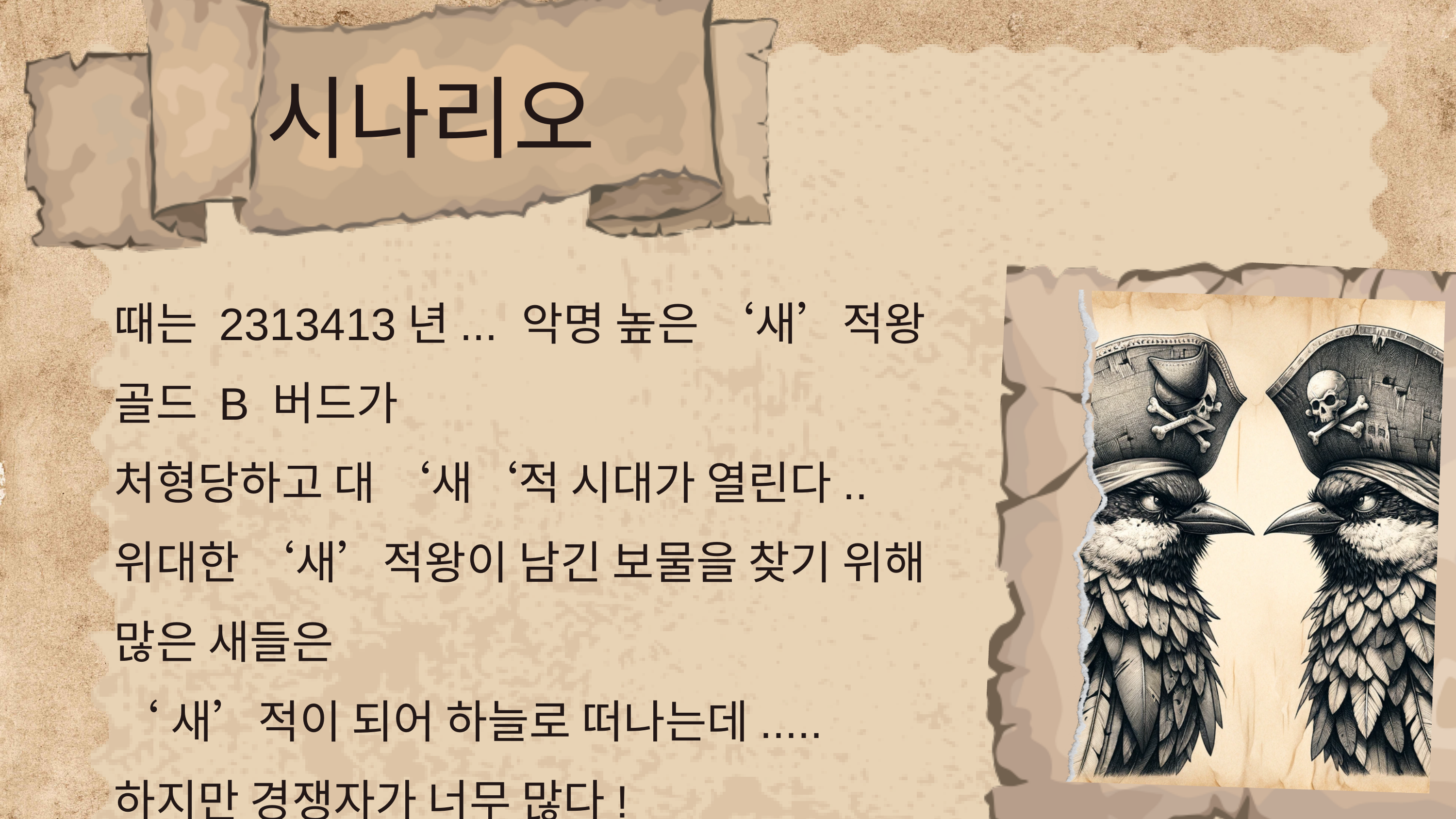

시나리오

때는 2313413년... 악명 높은 ‘새’적왕 골드 B 버드가
처형당하고 대 ‘새‘적 시대가 열린다..
위대한 ‘새’적왕이 남긴 보물을 찾기 위해 많은 새들은
‘새’적이 되어 하늘로 떠나는데.....
하지만 경쟁자가 너무 많다!
 싸움에 승리하여 ‘악명‘을 떨쳐 ’새’적왕에 도전해보세요.